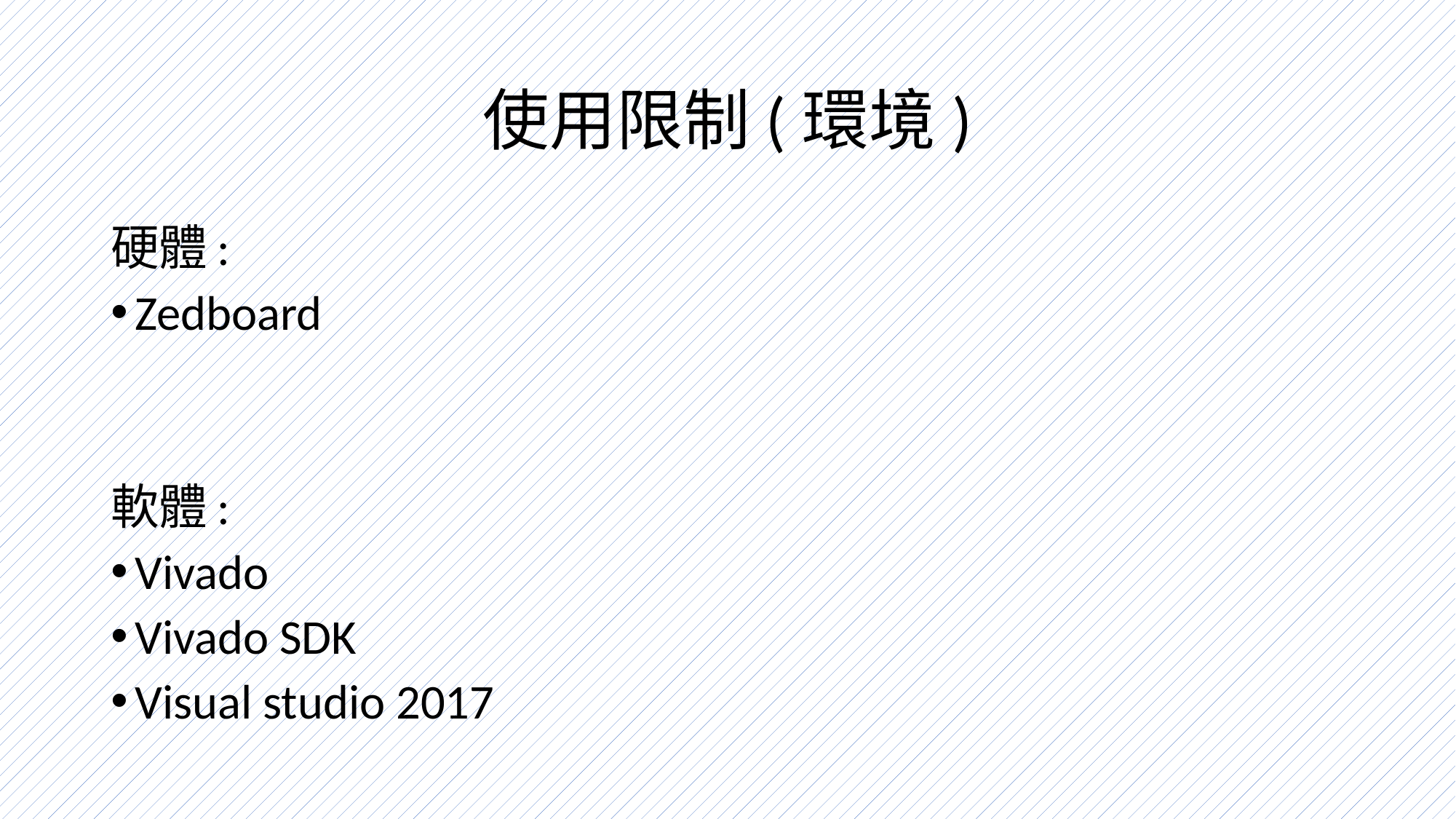

# 使用限制(環境)
硬體:
Zedboard

軟體:
Vivado
Vivado SDK
Visual studio 2017